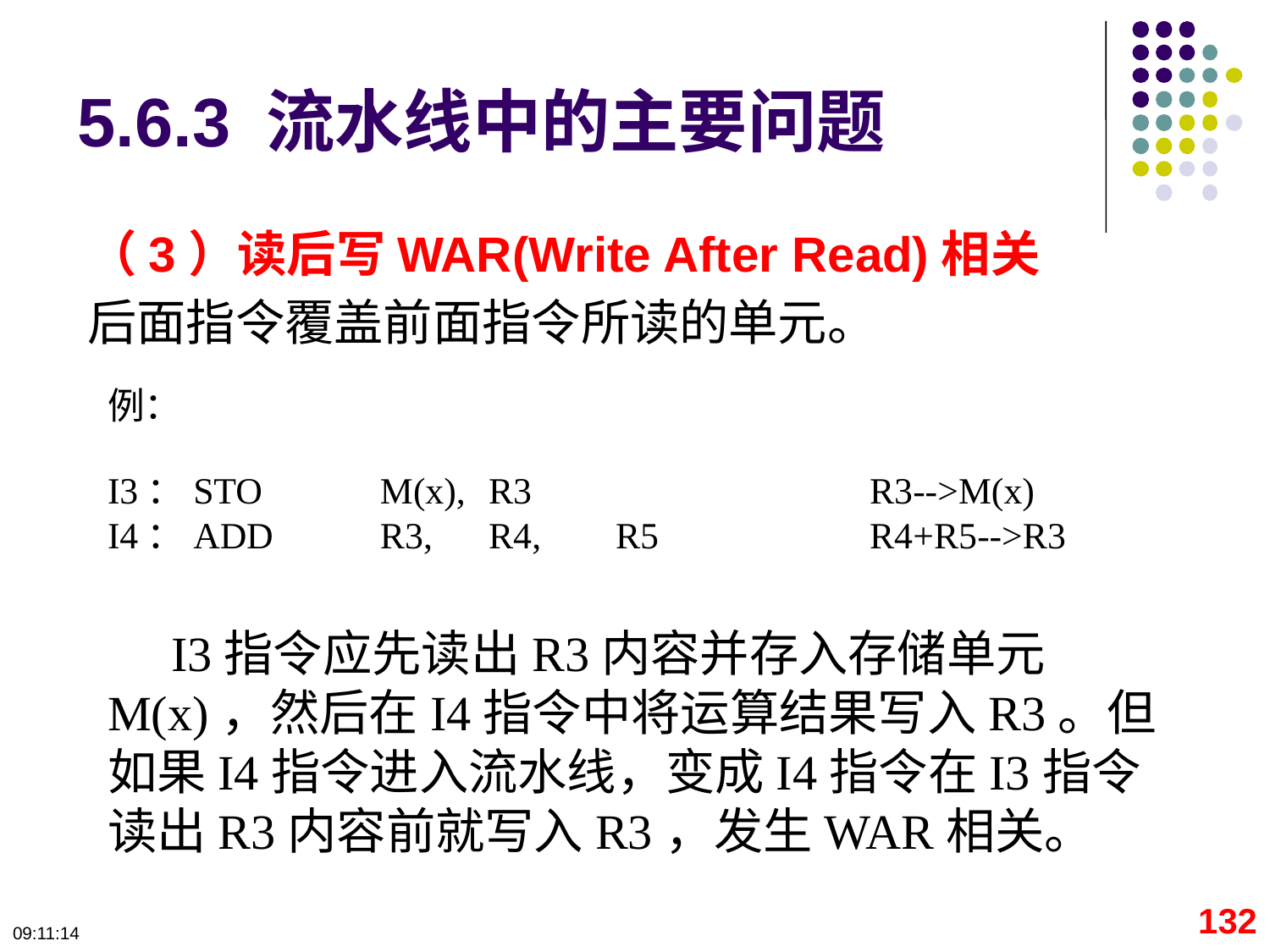

# 5.6.3 流水线中的主要问题
（3）读后写WAR(Write After Read)相关
后面指令覆盖前面指令所读的单元。
例：

I3：STO	  M(x),	R3			R3-->M(x)
I4：ADD	  R3,	R4,	R5		R4+R5-->R3
I3指令应先读出R3内容并存入存储单元M(x)，然后在I4指令中将运算结果写入R3。但如果I4指令进入流水线，变成I4指令在I3指令读出R3内容前就写入R3，发生WAR相关。
132
09:11:14